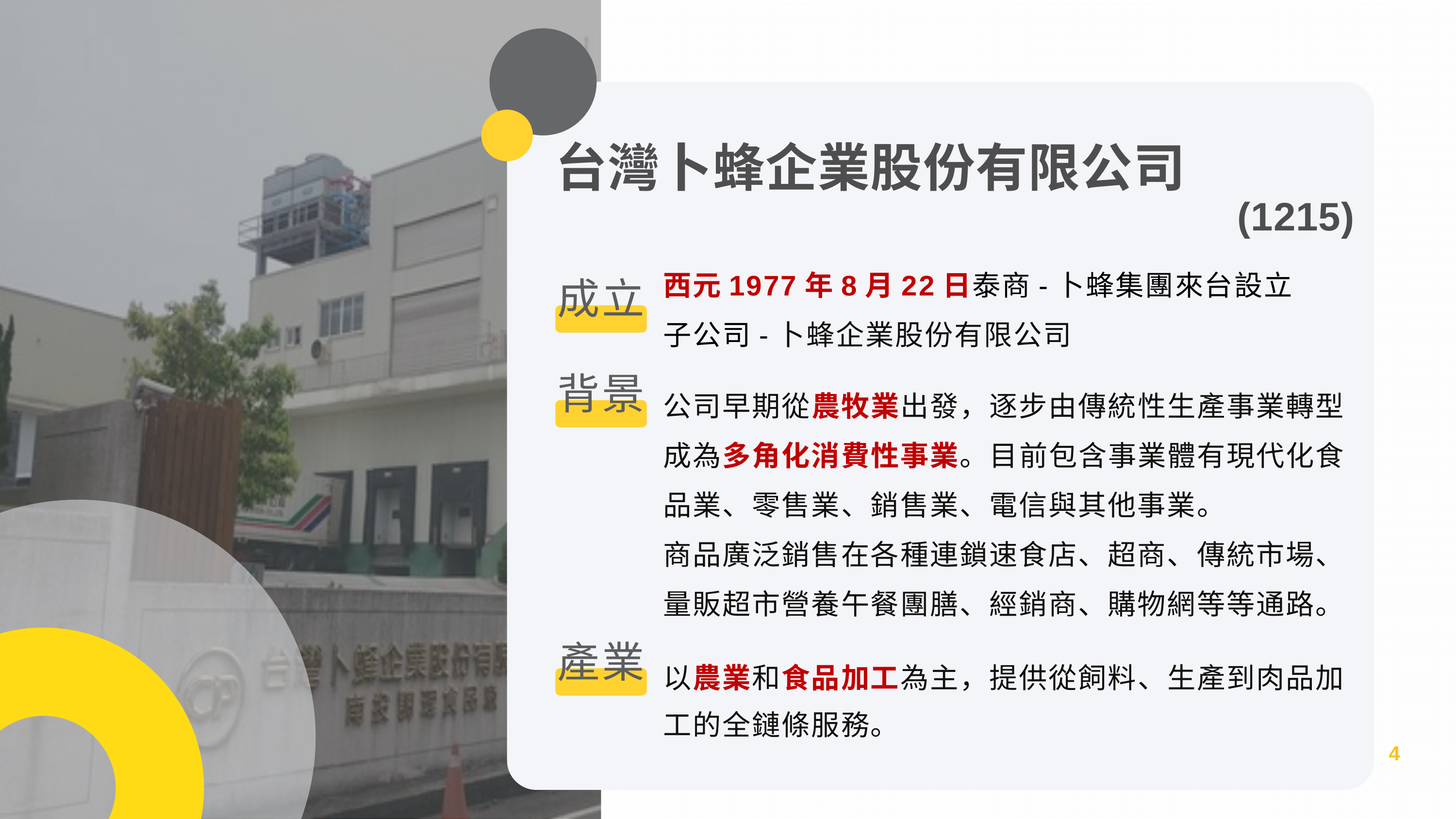

台灣卜蜂企業股份有限公司
(1215)
西元1977年8月22日泰商-卜蜂集團來台設立
子公司-卜蜂企業股份有限公司
成立

公司早期從農牧業出發，逐步由傳統性生產事業轉型成為多角化消費性事業。目前包含事業體有現代化食品業、零售業、銷售業、電信與其他事業。
商品廣泛銷售在各種連鎖速食店、超商、傳統市場、量販超市營養午餐團膳、經銷商、購物網等等通路。
背景

產業

以農業和食品加工為主，提供從飼料、生產到肉品加工的全鏈條服務。
4